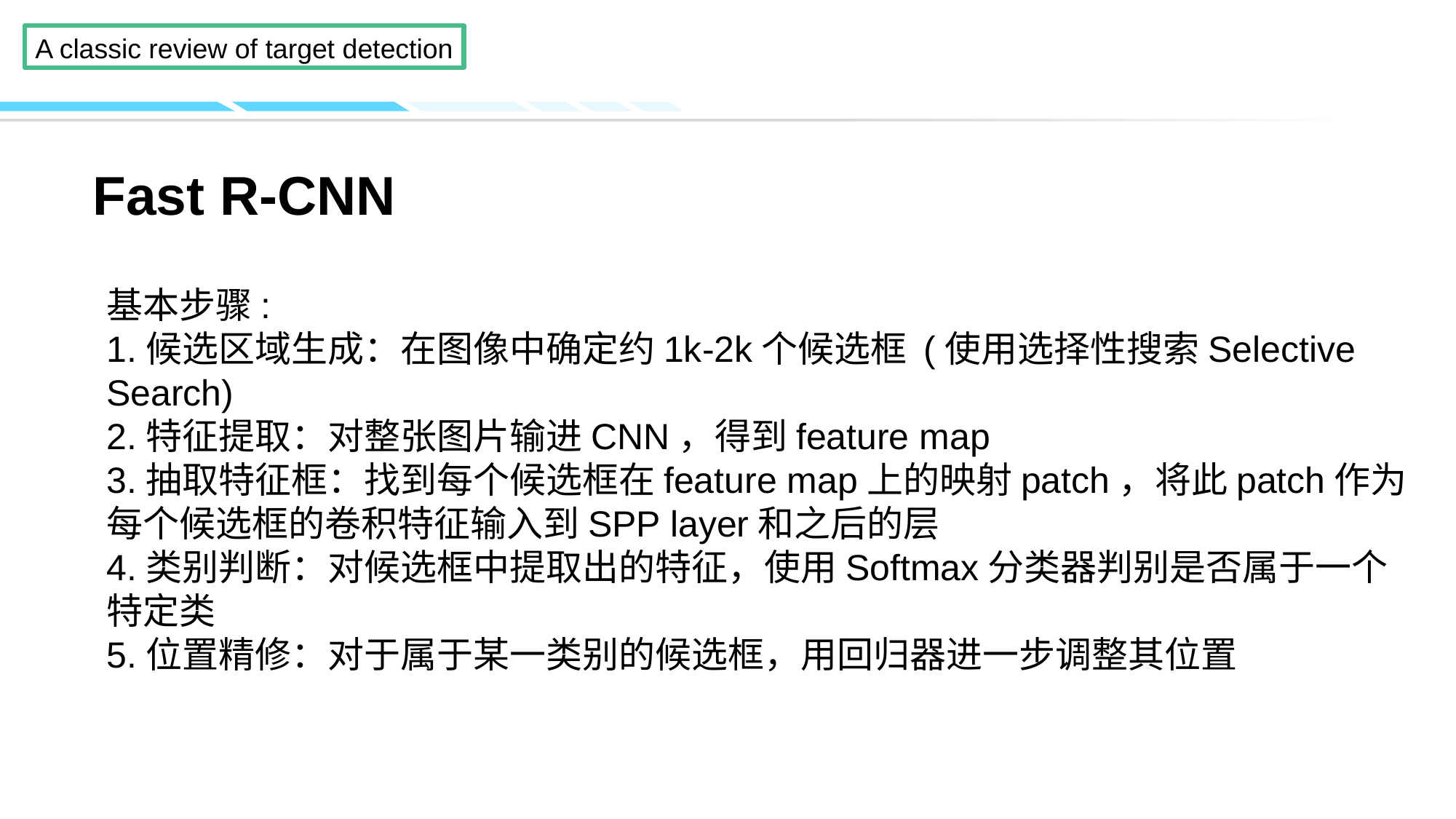

Fast R-CNN
基本步骤:
1.候选区域生成：在图像中确定约1k-2k个候选框 (使用选择性搜索Selective Search)
2.特征提取：对整张图片输进CNN，得到feature map
3.抽取特征框：找到每个候选框在feature map上的映射patch，将此patch作为每个候选框的卷积特征输入到SPP layer和之后的层
4.类别判断：对候选框中提取出的特征，使用Softmax分类器判别是否属于一个特定类
5.位置精修：对于属于某一类别的候选框，用回归器进一步调整其位置